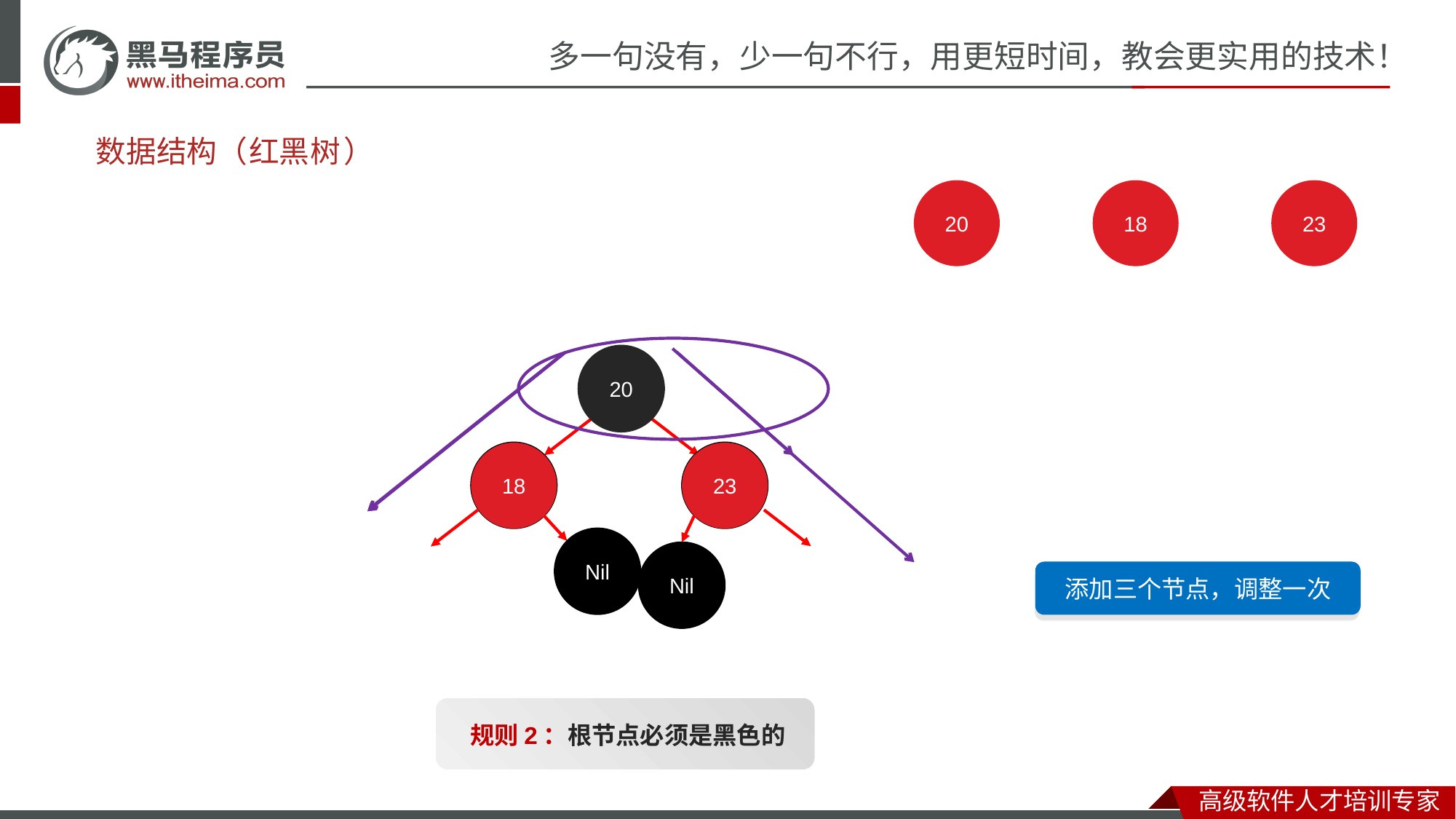

默认颜色：添加节点默认是红色的（效率高）
# 数据结构（
红黑
树
）
20
18
23

20
20
Nil
Nil
18
23
Nil
Nil
添加三个节点，调整一次

规则2：根节点必须是黑色的